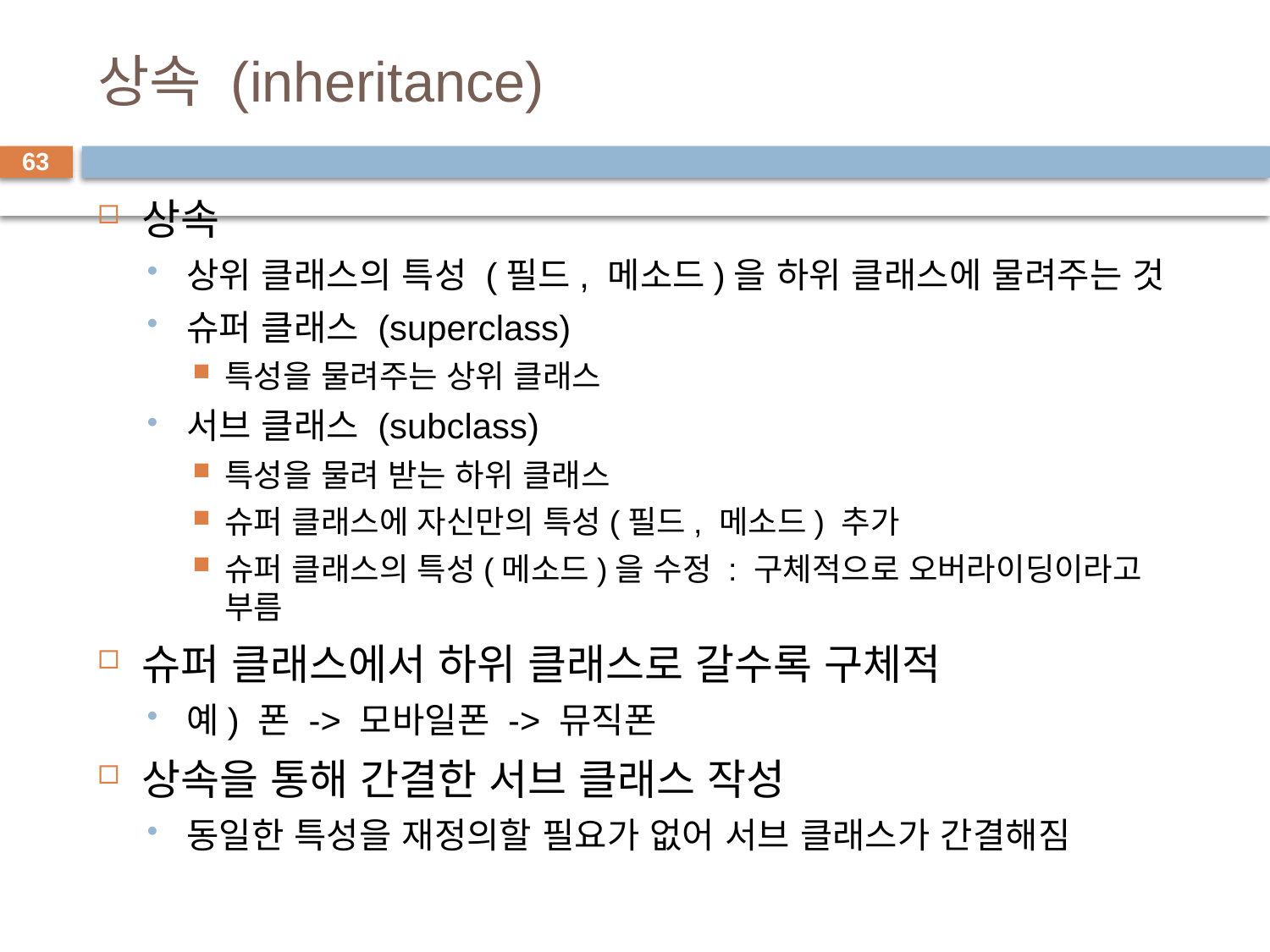

# 상속 (inheritance)
63
상속
상위 클래스의 특성 (필드, 메소드)을 하위 클래스에 물려주는 것
슈퍼 클래스 (superclass)
특성을 물려주는 상위 클래스
서브 클래스 (subclass)
특성을 물려 받는 하위 클래스
슈퍼 클래스에 자신만의 특성(필드, 메소드) 추가
슈퍼 클래스의 특성(메소드)을 수정 : 구체적으로 오버라이딩이라고 부름
슈퍼 클래스에서 하위 클래스로 갈수록 구체적
예) 폰 -> 모바일폰 -> 뮤직폰
상속을 통해 간결한 서브 클래스 작성
동일한 특성을 재정의할 필요가 없어 서브 클래스가 간결해짐